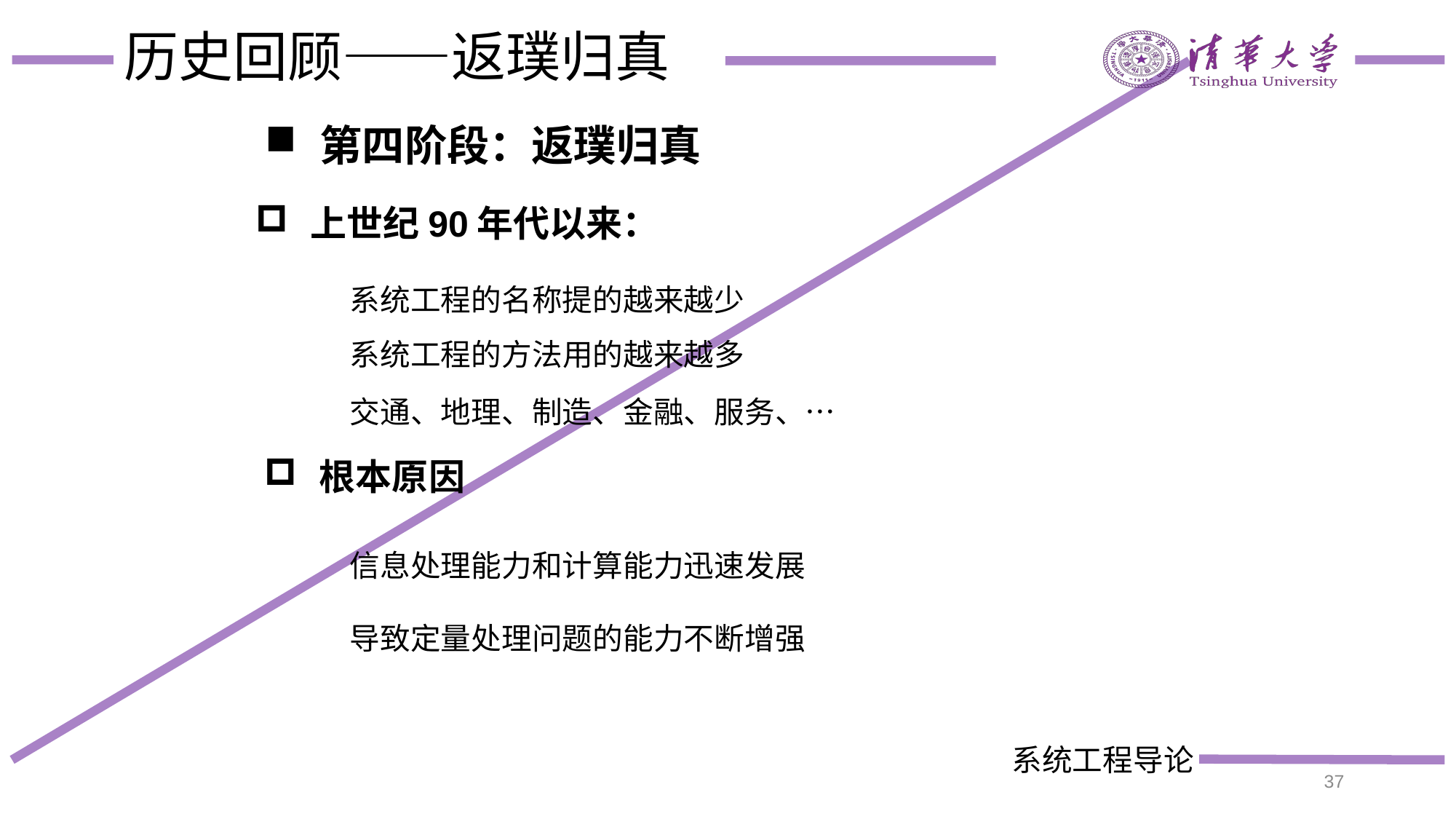

# 历史回顾——返璞归真
第四阶段：返璞归真
上世纪90年代以来：
系统工程的名称提的越来越少
系统工程的方法用的越来越多
交通、地理、制造、金融、服务、…
根本原因
信息处理能力和计算能力迅速发展
导致定量处理问题的能力不断增强
37